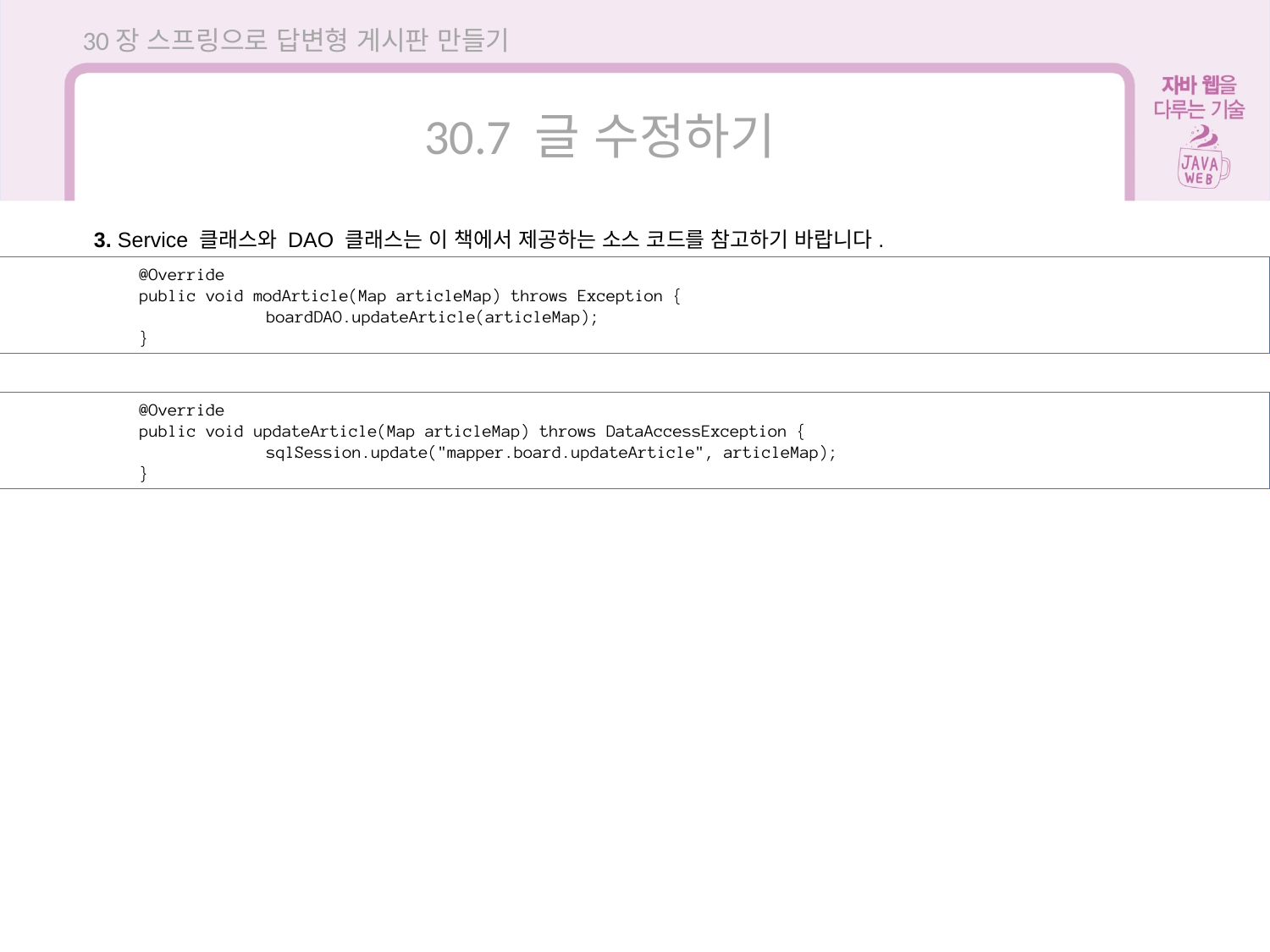

30장 스프링으로 답변형 게시판 만들기
30.7 글 수정하기
3. Service 클래스와 DAO 클래스는 이 책에서 제공하는 소스 코드를 참고하기 바랍니다.
	@Override
	public void modArticle(Map articleMap) throws Exception {
		boardDAO.updateArticle(articleMap);
	}
	@Override
	public void updateArticle(Map articleMap) throws DataAccessException {
		sqlSession.update("mapper.board.updateArticle", articleMap);
	}